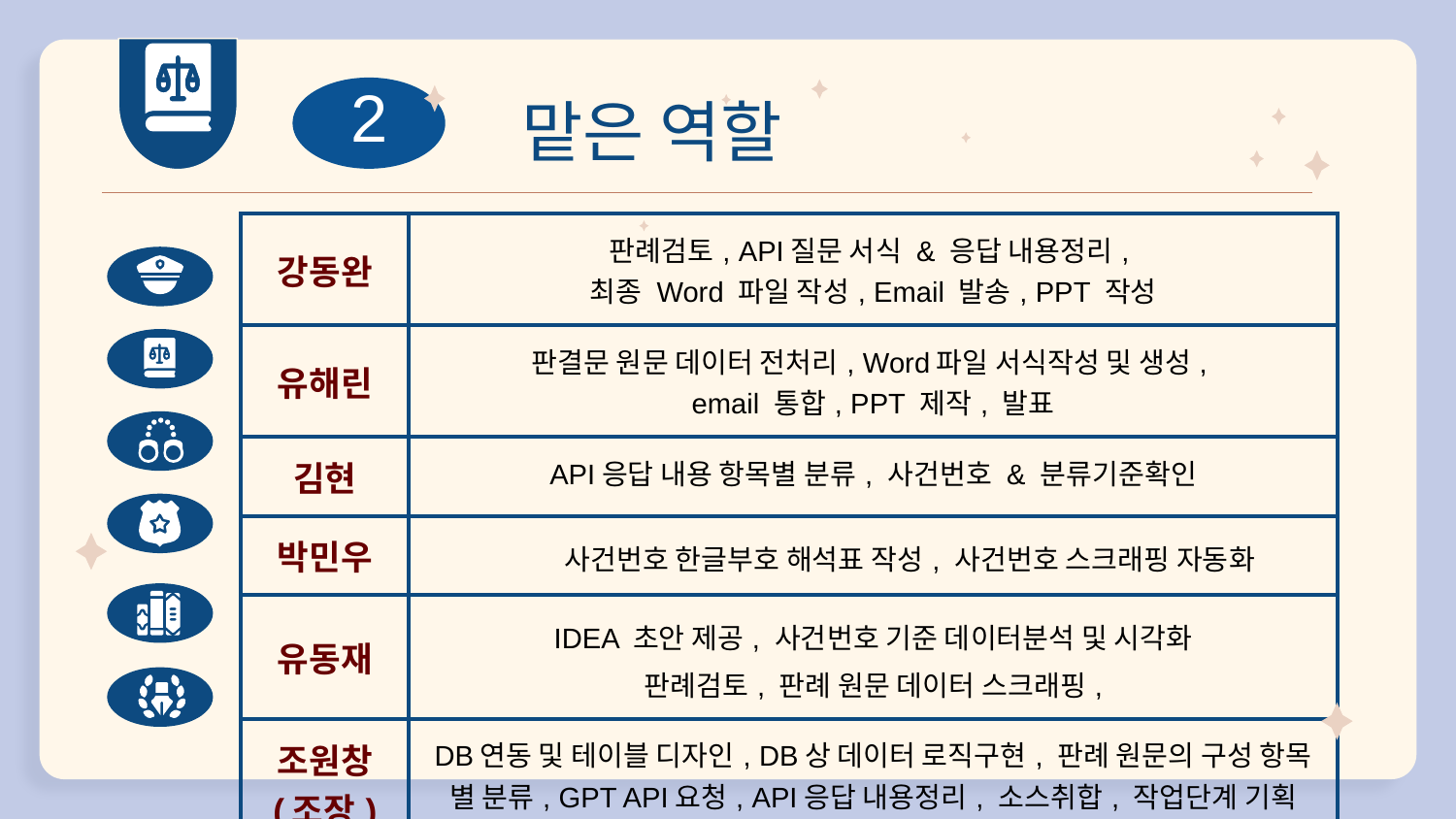

# 맡은 역할

2

| 강동완 | 판례검토, API질문 서식 & 응답 내용정리, 최종 Word 파일 작성, Email 발송, PPT 작성 |  |  |  |
| --- | --- | --- | --- | --- |
| 유해린 | 판결문 원문 데이터 전처리, Word파일 서식작성 및 생성, email 통합, PPT 제작, 발표 |  |  |  |
| 김현 | API응답 내용 항목별 분류, 사건번호 & 분류기준확인 |  |  |  |
| 박민우 | 사건번호 한글부호 해석표 작성, 사건번호 스크래핑 자동화 |  |  |  |
| 유동재 | IDEA 초안 제공, 사건번호 기준 데이터분석 및 시각화 판례검토, 판례 원문 데이터 스크래핑, |  |  |  |
| 조원창 (조장) | DB연동 및 테이블 디자인, DB상 데이터 로직구현, 판례 원문의 구성 항목 별 분류, GPT API요청, API응답 내용정리, 소스취합, 작업단계 기획 |  |  |  |